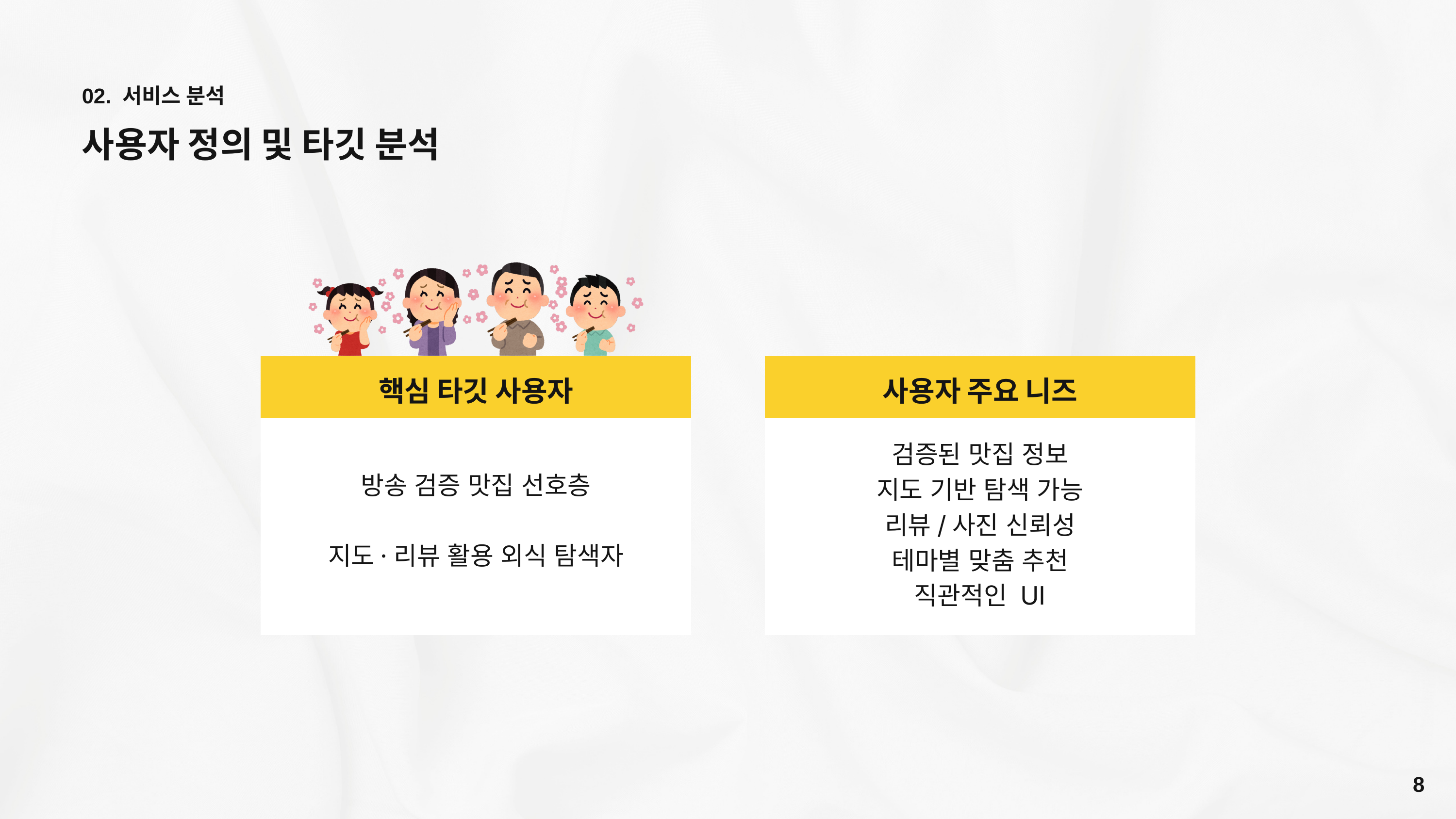

02. 서비스 분석
사용자 정의 및 타깃 분석

핵심 타깃 사용자

사용자 주요 니즈

방송 검증 맛집 선호층

지도·리뷰 활용 외식 탐색자

검증된 맛집 정보
지도 기반 탐색 가능
리뷰/사진 신뢰성
테마별 맞춤 추천
직관적인 UI
8